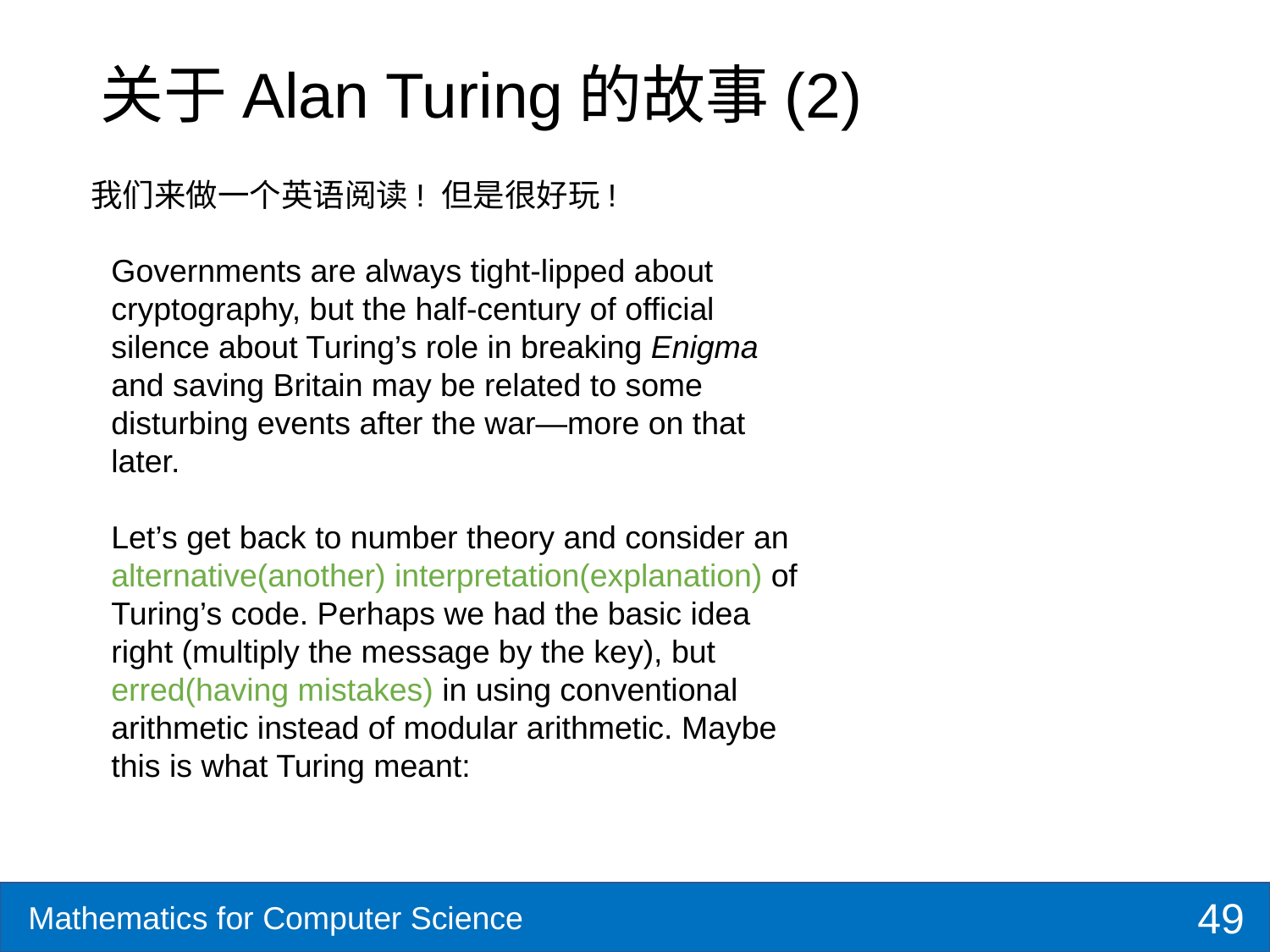

# 关于Alan Turing的故事(2)
我们来做一个英语阅读! 但是很好玩!
Governments are always tight-lipped about cryptography, but the half-century of official silence about Turing’s role in breaking Enigma and saving Britain may be related to some disturbing events after the war—more on that later.

Let’s get back to number theory and consider an alternative(another) interpretation(explanation) of Turing’s code. Perhaps we had the basic idea right (multiply the message by the key), but erred(having mistakes) in using conventional arithmetic instead of modular arithmetic. Maybe this is what Turing meant:
49